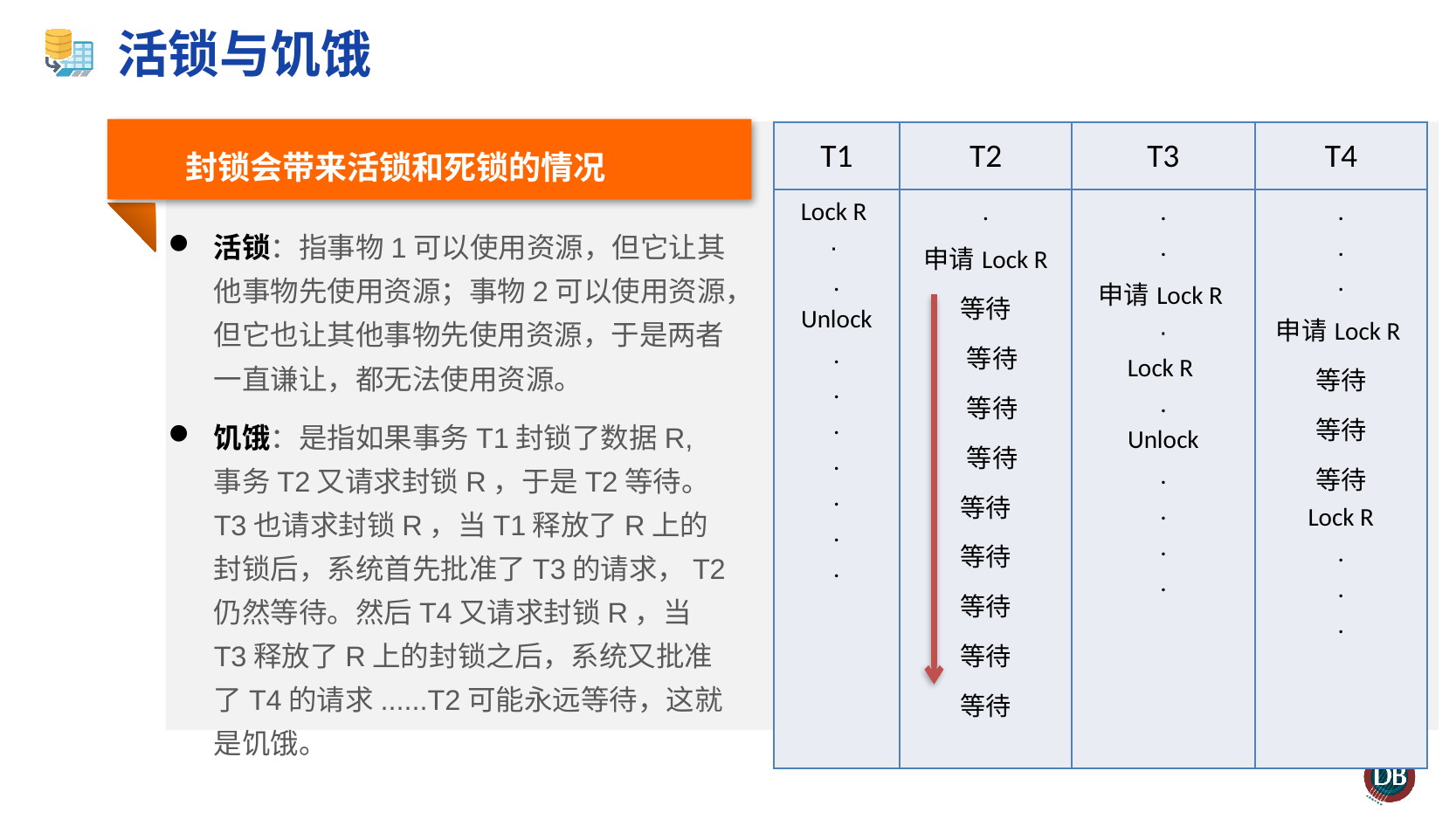

# 活锁与饥饿

| T1 | T2 | T3 | T4 |
| --- | --- | --- | --- |
| Lock R  ∙  . Unlock . . . . . . . | . 申请Lock R 等待  等待  等待  等待 等待 等待 等待 等待 等待 | . . 申请Lock R  ∙ Lock R  . Unlock . . . . | . . . 申请Lock R  等待 等待 等待 Lock R . . . |
封锁会带来活锁和死锁的情况

活锁：指事物1可以使用资源，但它让其他事物先使用资源；事物2可以使用资源，但它也让其他事物先使用资源，于是两者一直谦让，都无法使用资源。
饥饿：是指如果事务T1封锁了数据R,事务T2又请求封锁R，于是T2等待。T3也请求封锁R，当T1释放了R上的封锁后，系统首先批准了T3的请求，T2仍然等待。然后T4又请求封锁R，当T3释放了R上的封锁之后，系统又批准了T4的请求......T2可能永远等待，这就是饥饿。